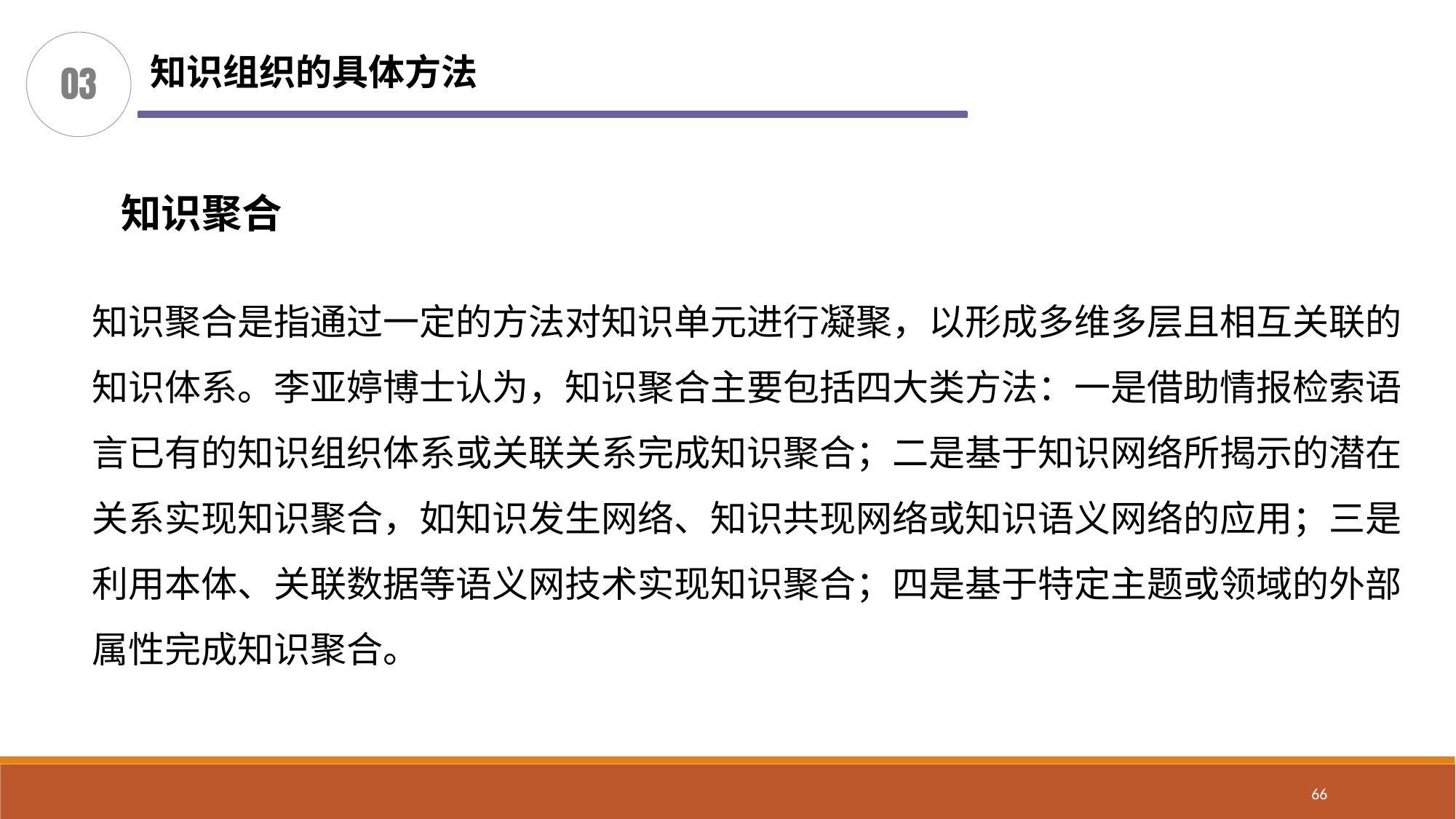

03
知识组织的具体方法

知识聚合
知识聚合是指通过一定的方法对知识单元进行凝聚，以形成多维多层且相互关联的知识体系。李亚婷博士认为，知识聚合主要包括四大类方法：一是借助情报检索语言已有的知识组织体系或关联关系完成知识聚合；二是基于知识网络所揭示的潜在关系实现知识聚合，如知识发生网络、知识共现网络或知识语义网络的应用；三是利用本体、关联数据等语义网技术实现知识聚合；四是基于特定主题或领域的外部属性完成知识聚合。
66